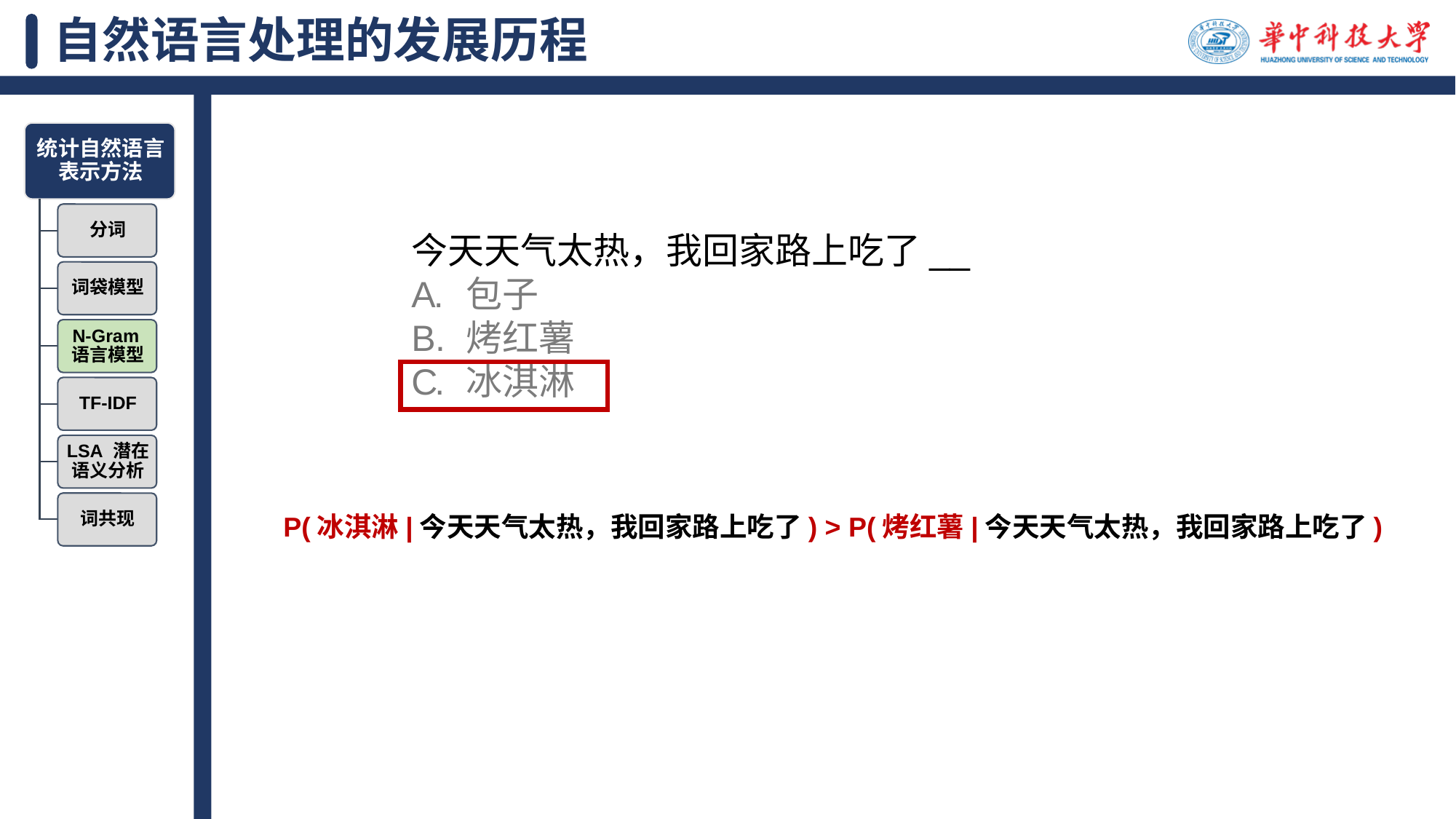

# 自然语言处理的发展历程
统计自然语言表示方法
分词
词袋模型
N-Gram语言模型
TF-IDF
LSA 潜在语义分析
词共现
今天天气太热，我回家路上吃了__
包子
烤红薯
冰淇淋

P(冰淇淋|今天天气太热，我回家路上吃了) > P(烤红薯|今天天气太热，我回家路上吃了)